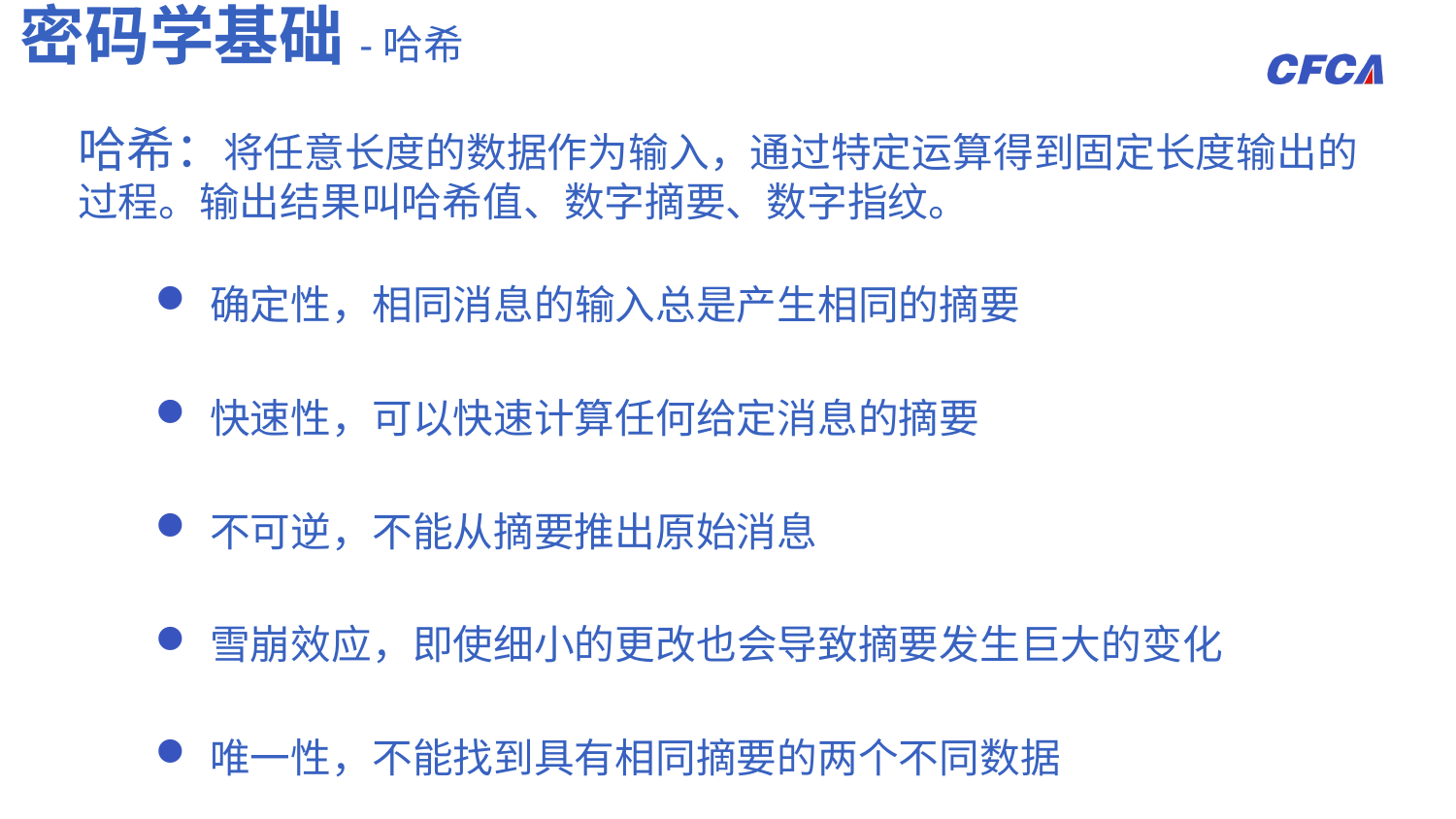

密码学基础-哈希
哈希：将任意长度的数据作为输入，通过特定运算得到固定长度输出的过程。输出结果叫哈希值、数字摘要、数字指纹。
确定性，相同消息的输入总是产生相同的摘要

快速性，可以快速计算任何给定消息的摘要

不可逆，不能从摘要推出原始消息

雪崩效应，即使细小的更改也会导致摘要发生巨大的变化

唯一性，不能找到具有相同摘要的两个不同数据